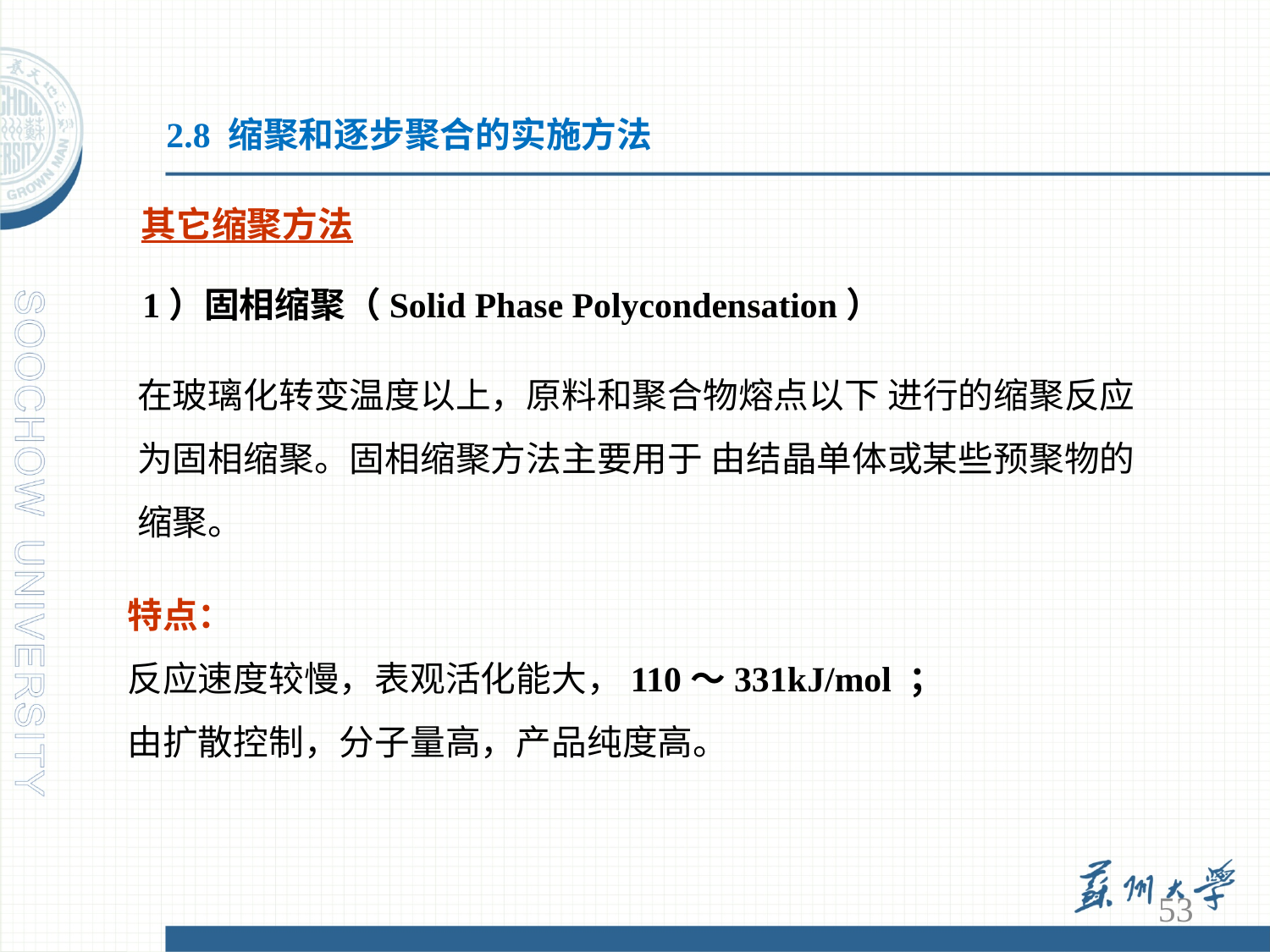

2.8 缩聚和逐步聚合的实施方法
其它缩聚方法
1）固相缩聚（Solid Phase Polycondensation）
在玻璃化转变温度以上，原料和聚合物熔点以下 进行的缩聚反应为固相缩聚。固相缩聚方法主要用于 由结晶单体或某些预聚物的缩聚。
特点：
反应速度较慢，表观活化能大，110～331kJ/mol ；
由扩散控制，分子量高，产品纯度高。
53